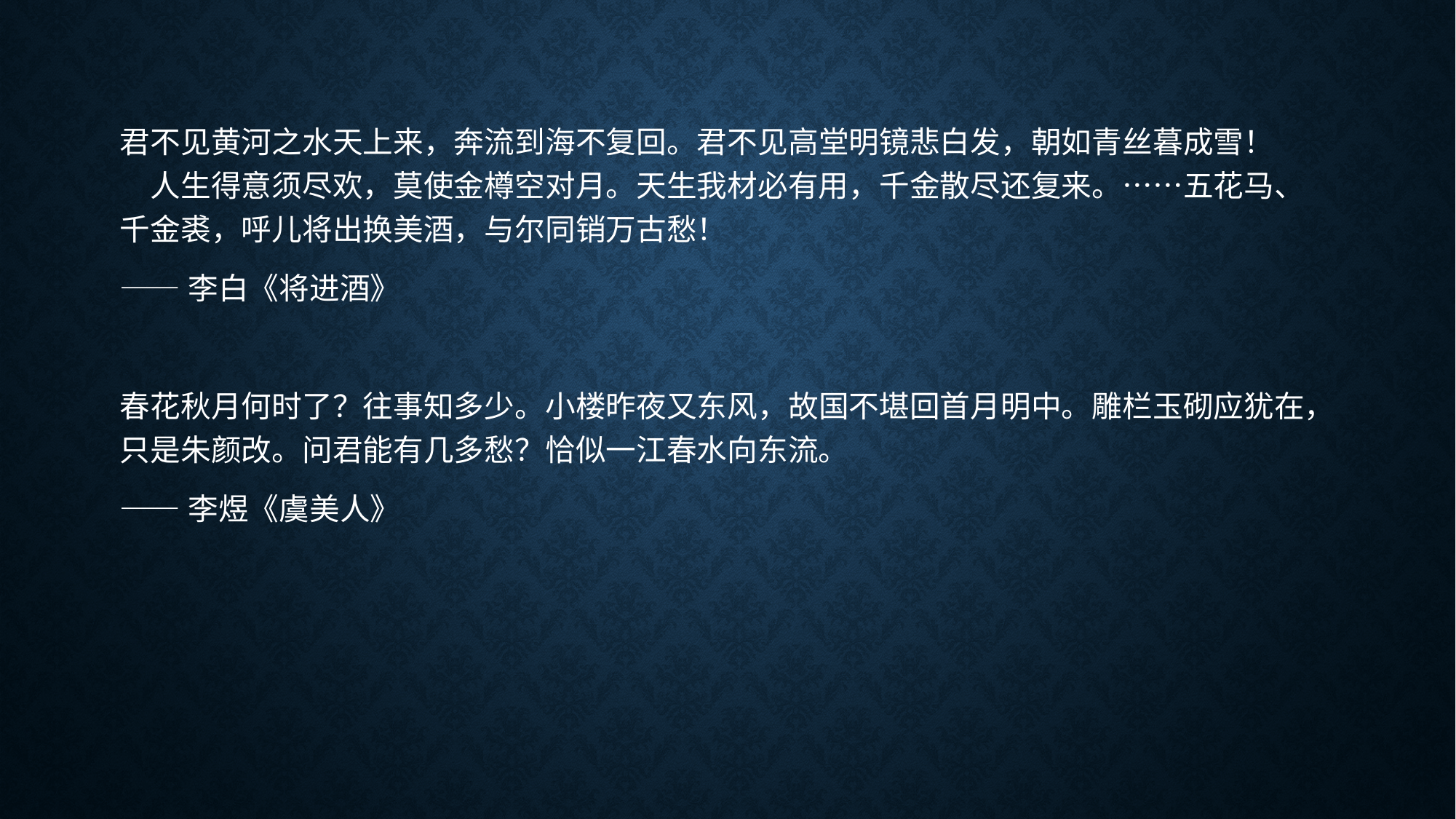

君不见黄河之水天上来，奔流到海不复回。君不见高堂明镜悲白发，朝如青丝暮成雪！　　人生得意须尽欢，莫使金樽空对月。天生我材必有用，千金散尽还复来。……五花马、千金裘，呼儿将出换美酒，与尔同销万古愁！
——李白《将进酒》

春花秋月何时了？往事知多少。小楼昨夜又东风，故国不堪回首月明中。雕栏玉砌应犹在，只是朱颜改。问君能有几多愁？恰似一江春水向东流。
——李煜《虞美人》